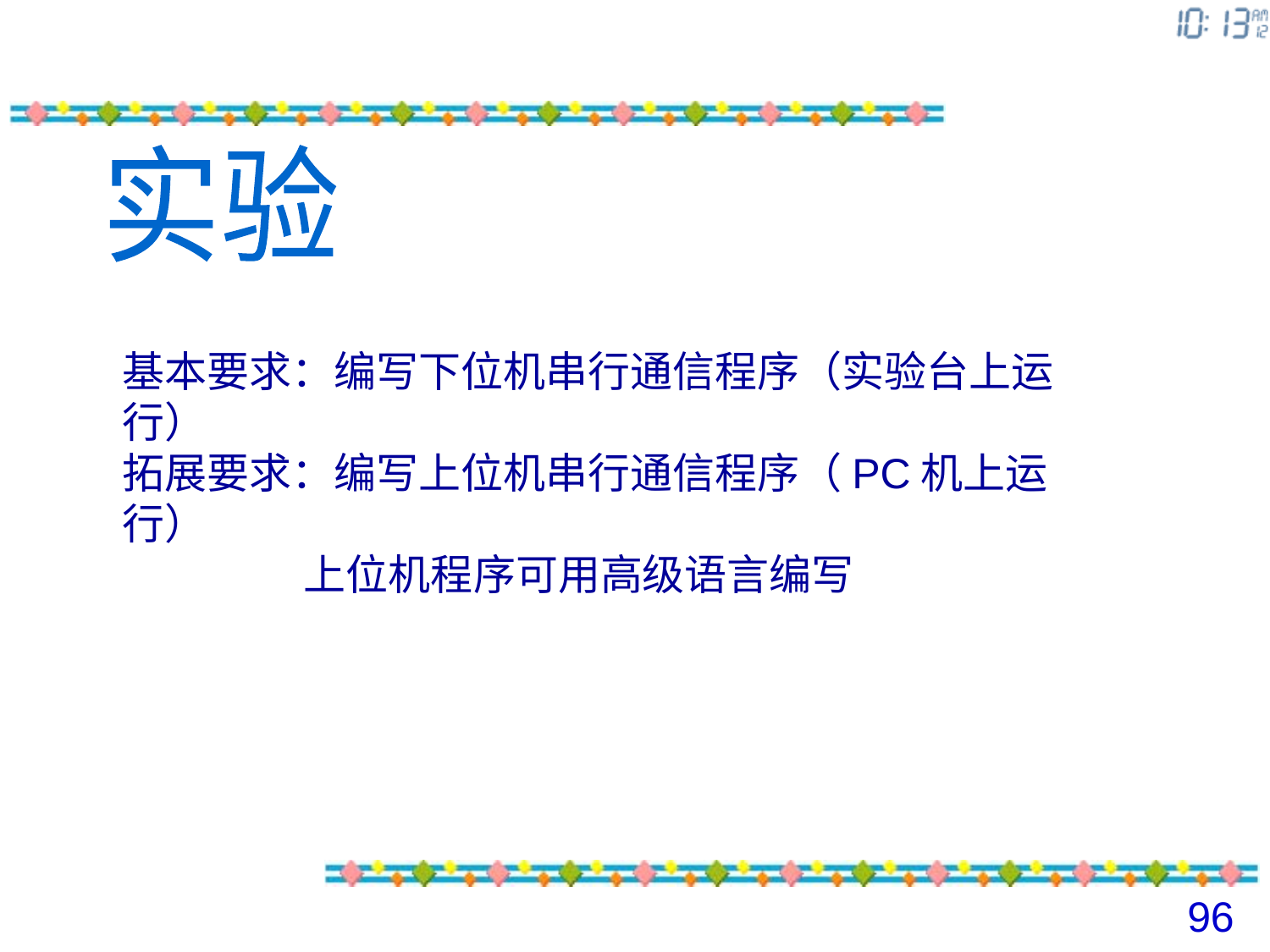

实验
基本要求：编写下位机串行通信程序（实验台上运行）
拓展要求：编写上位机串行通信程序（PC机上运行）
                  上位机程序可用高级语言编写